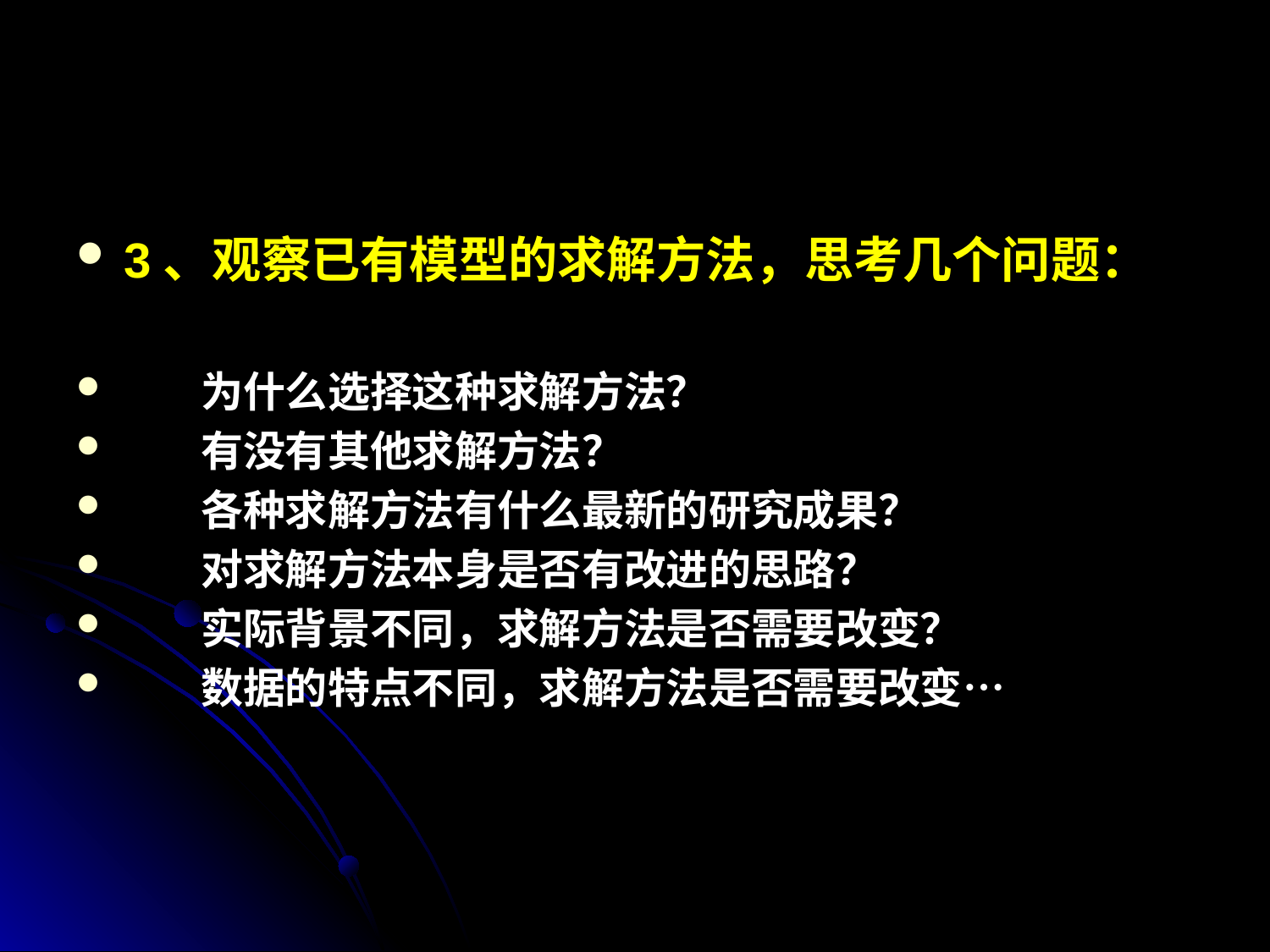

3、观察已有模型的求解方法，思考几个问题：

       为什么选择这种求解方法？
       有没有其他求解方法？
       各种求解方法有什么最新的研究成果？
       对求解方法本身是否有改进的思路？
       实际背景不同，求解方法是否需要改变？
       数据的特点不同，求解方法是否需要改变…